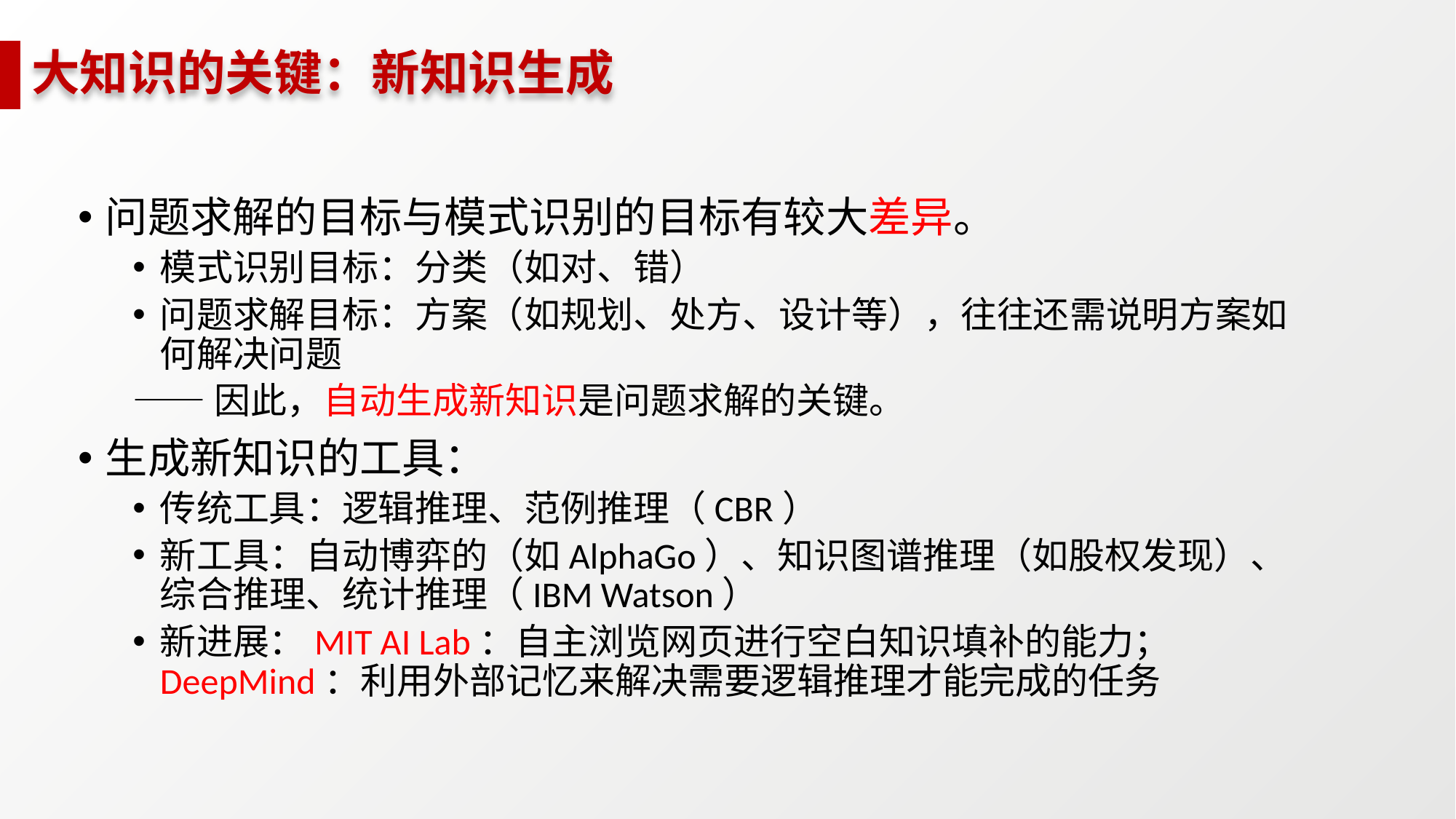

# 大知识的关键：新知识生成
问题求解的目标与模式识别的目标有较大差异。
模式识别目标：分类（如对、错）
问题求解目标：方案（如规划、处方、设计等），往往还需说明方案如何解决问题
——因此，自动生成新知识是问题求解的关键。
生成新知识的工具：
传统工具：逻辑推理、范例推理（CBR）
新工具：自动博弈的（如AlphaGo）、知识图谱推理（如股权发现）、综合推理、统计推理（IBM Watson）
新进展：MIT AI Lab：自主浏览网页进行空白知识填补的能力；DeepMind：利用外部记忆来解决需要逻辑推理才能完成的任务